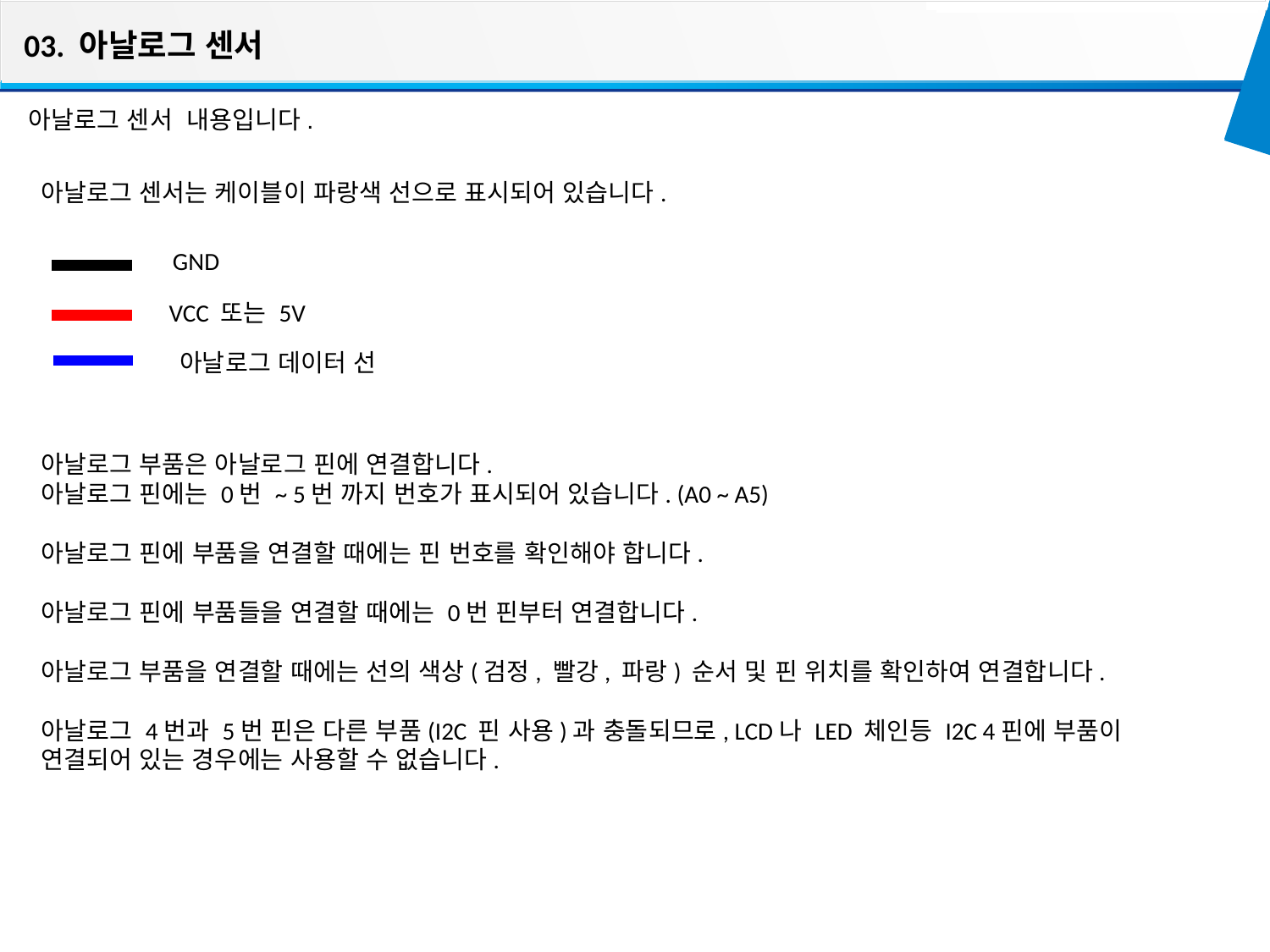

03. 아날로그 센서

아날로그 센서  내용입니다.
아날로그 센서는 케이블이 파랑색 선으로 표시되어 있습니다.
GND
VCC 또는 5V
아날로그 데이터 선
아날로그 부품은 아날로그 핀에 연결합니다.
아날로그 핀에는 0번 ~ 5번 까지 번호가 표시되어 있습니다. (A0 ~ A5)

아날로그 핀에 부품을 연결할 때에는 핀 번호를 확인해야 합니다.

아날로그 핀에 부품들을 연결할 때에는 0번 핀부터 연결합니다.

아날로그 부품을 연결할 때에는 선의 색상(검정, 빨강, 파랑) 순서 및 핀 위치를 확인하여 연결합니다.

아날로그 4번과 5번 핀은 다른 부품(I2C 핀 사용)과 충돌되므로, LCD나 LED 체인등 I2C 4핀에 부품이 연결되어 있는 경우에는 사용할 수 없습니다.